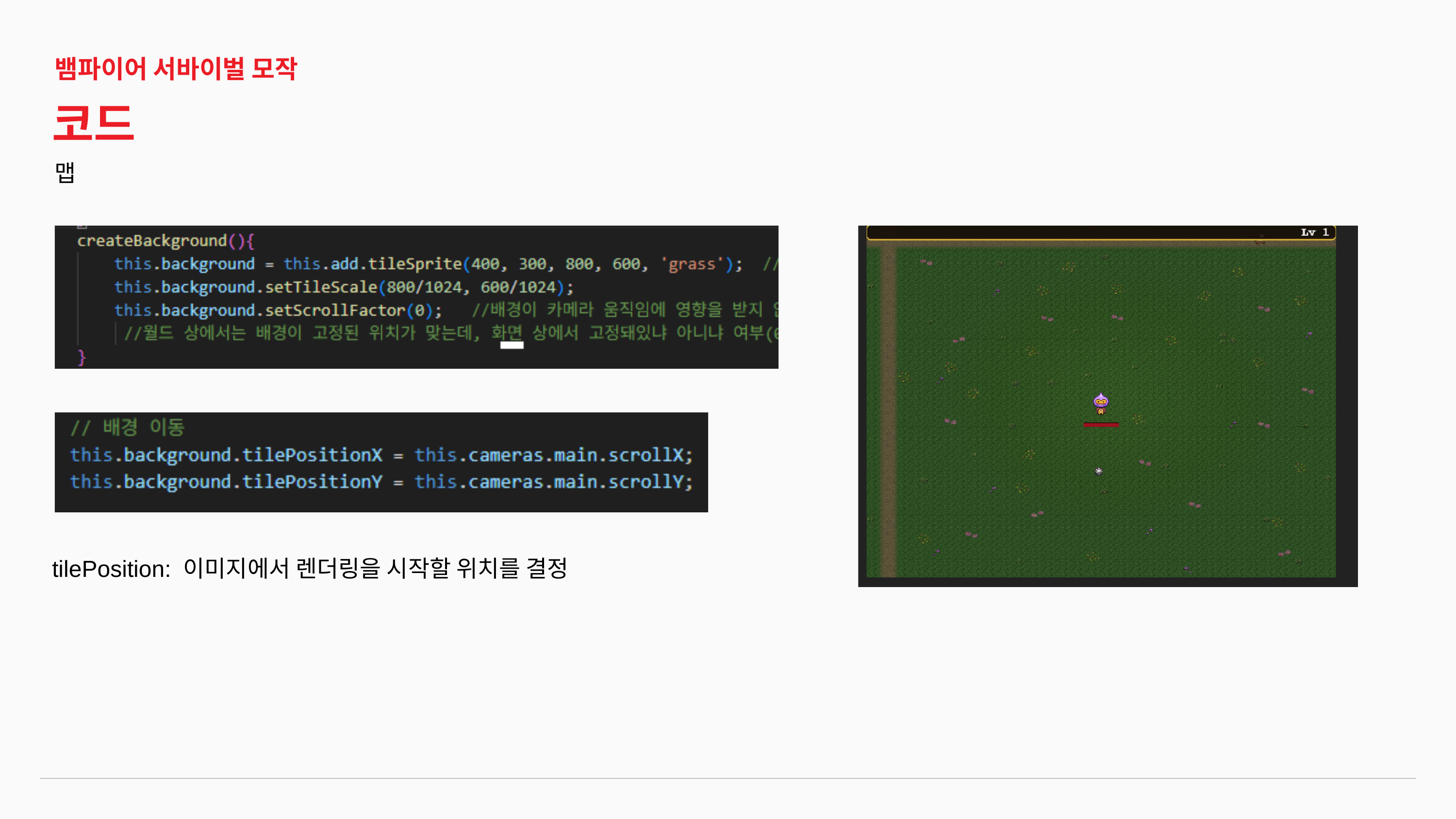

뱀파이어 서바이벌 모작
코드
맵

tilePosition: 이미지에서 렌더링을 시작할 위치를 결정